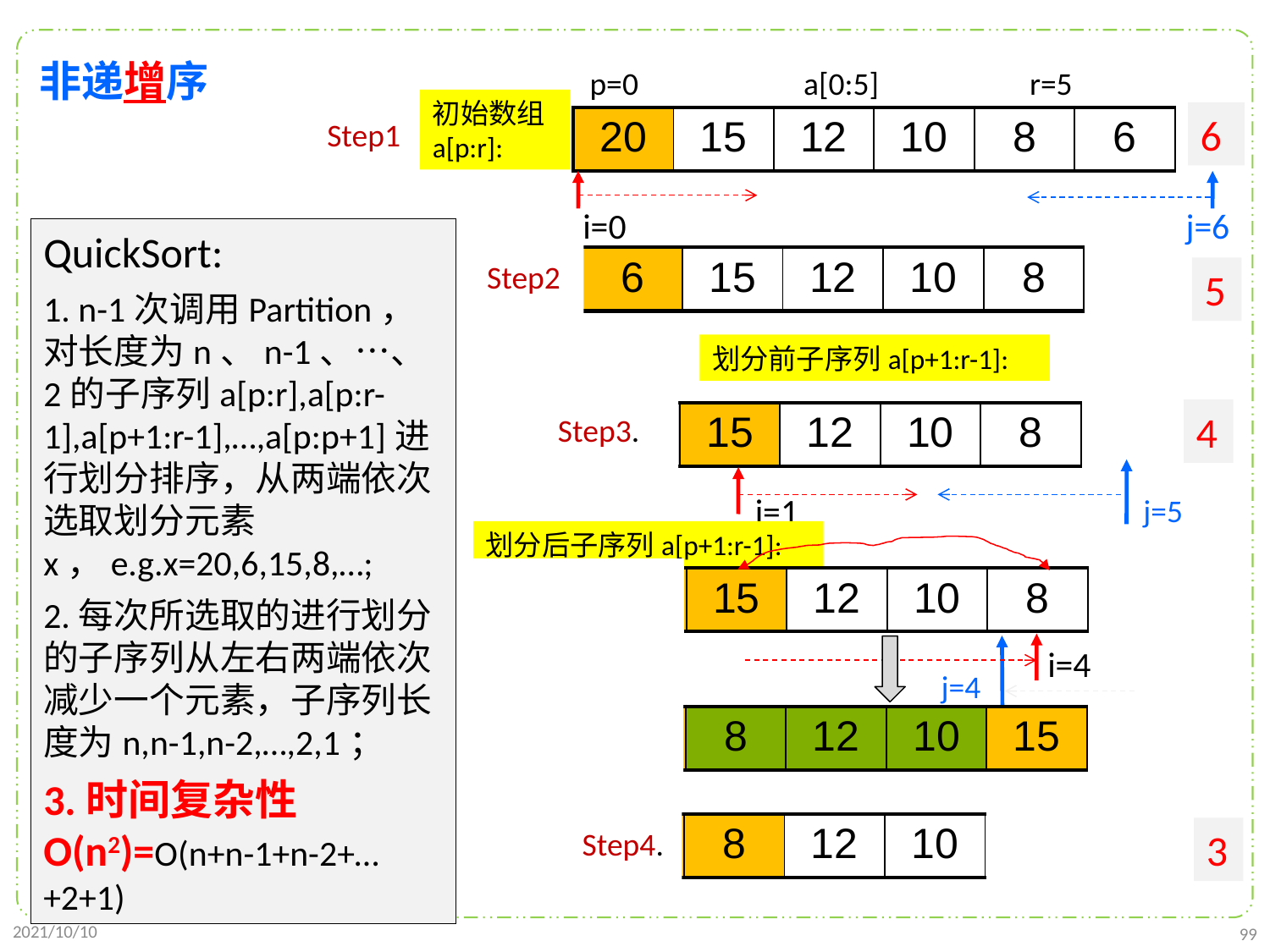

非递增序
p=0                       a[0:5]                     r=5
初始数组a[p:r]:
6
| 20 | 15 | 12 | 10 | 8 | 6 |
| --- | --- | --- | --- | --- | --- |
Step1

j=6
i=0
QuickSort:
1. n-1次调用Partition，对长度为n、n-1、…、2的子序列a[p:r],a[p:r-1],a[p+1:r-1],…,a[p:p+1]进行划分排序，从两端依次选取划分元素x，e.g.x=20,6,15,8,…;
2.每次所选取的进行划分的子序列从左右两端依次减少一个元素，子序列长度为n,n-1,n-2,…,2,1；
3.时间复杂性O(n2)=O(n+n-1+n-2+…+2+1)

| 6 | 6 | 15 | 12 | 10 | 8 |
| --- | --- | --- | --- | --- | --- |
Step2
5
划分前子序列a[p+1:r-1]:

4
|  | 6 | 15 | 12 | 10 | 8 |
| --- | --- | --- | --- | --- | --- |
Step3.

i=1
j=5
划分后子序列a[p+1:r-1]:

|  | 6 | 15 | 12 | 10 | 8 |
| --- | --- | --- | --- | --- | --- |

i=4

j=4

|  | 6 | 8 | 12 | 10 | 15 |
| --- | --- | --- | --- | --- | --- |

|  | 6 | 8 | 12 | 10 | 15 |
| --- | --- | --- | --- | --- | --- |
Step4.
3

2021/10/10
99